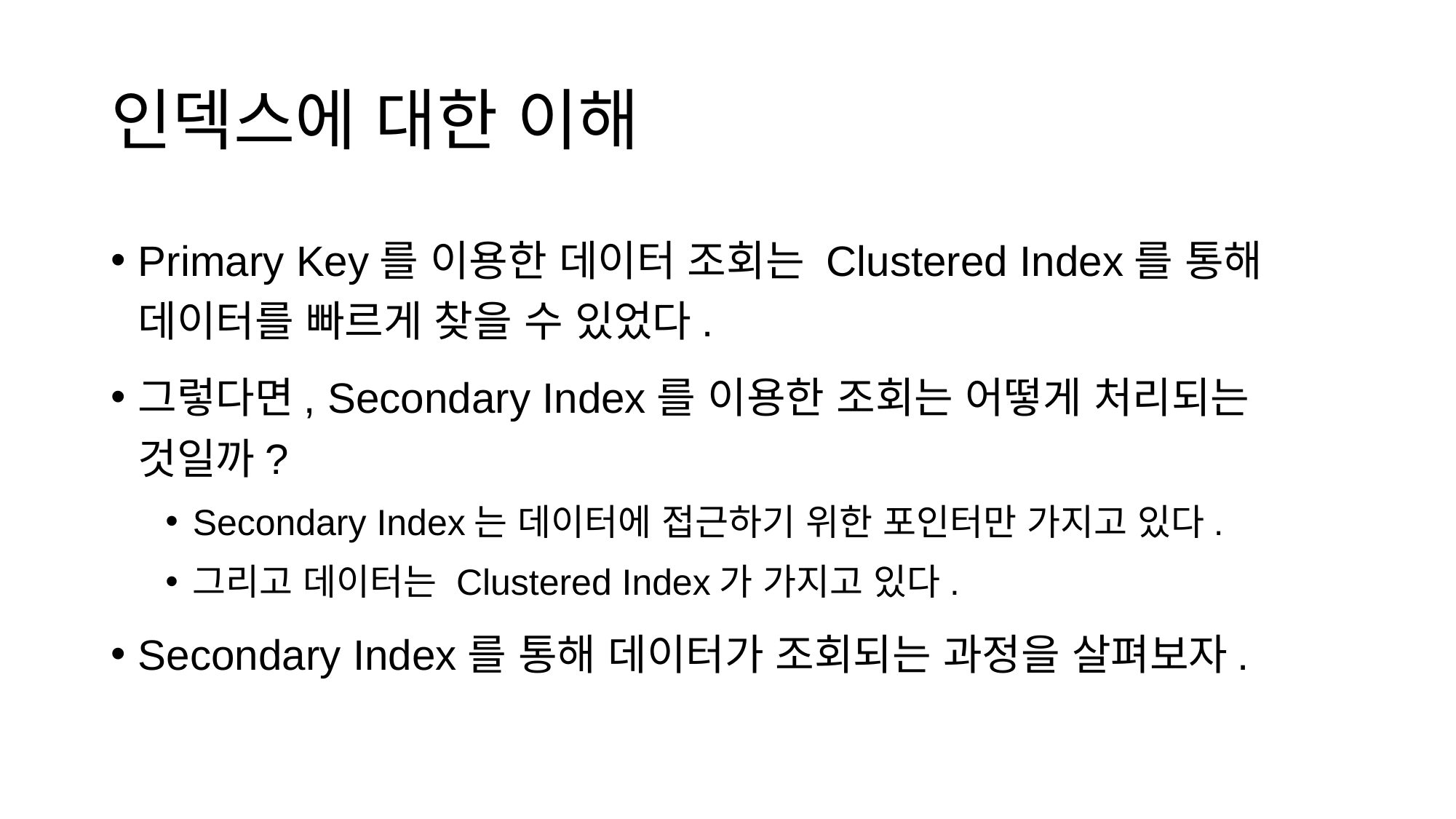

# 인덱스에 대한 이해
Primary Key를 이용한 데이터 조회는 Clustered Index를 통해 데이터를 빠르게 찾을 수 있었다.
그렇다면, Secondary Index를 이용한 조회는 어떻게 처리되는 것일까?
Secondary Index는 데이터에 접근하기 위한 포인터만 가지고 있다.
그리고 데이터는 Clustered Index가 가지고 있다.
Secondary Index를 통해 데이터가 조회되는 과정을 살펴보자.